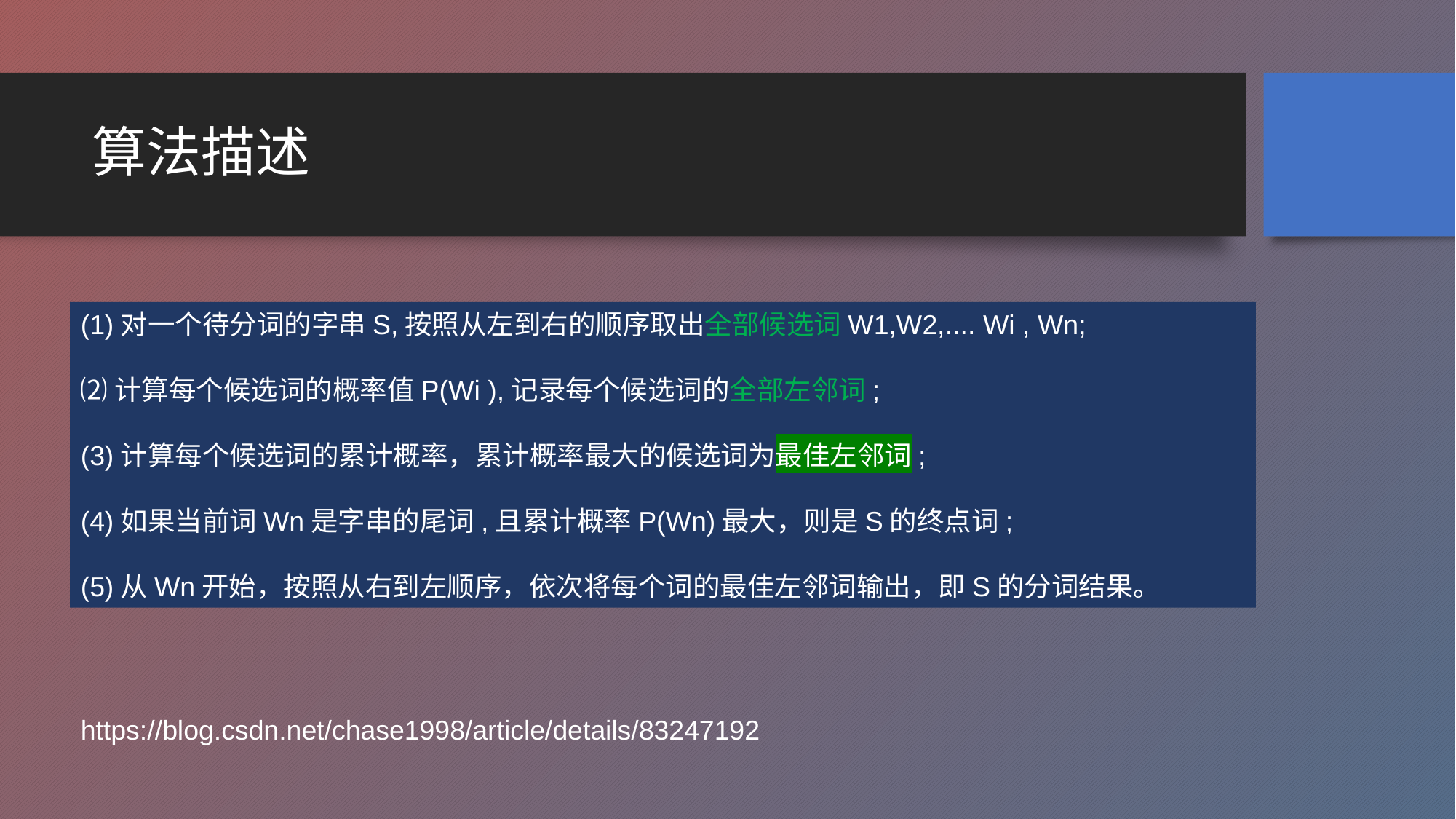

# 算法描述
(1)对一个待分词的字串S,按照从左到右的顺序取出全部候选词W1,W2,.... Wi , Wn;

⑵计算每个候选词的概率值P(Wi ),记录每个候选词的全部左邻词;

(3)计算每个候选词的累计概率，累计概率最大的候选词为最佳左邻词;

(4)如果当前词Wn是字串的尾词,且累计概率P(Wn)最大，则是S的终点词;

(5)从Wn开始，按照从右到左顺序，依次将每个词的最佳左邻词输出，即S的分词结果。
https://blog.csdn.net/chase1998/article/details/83247192